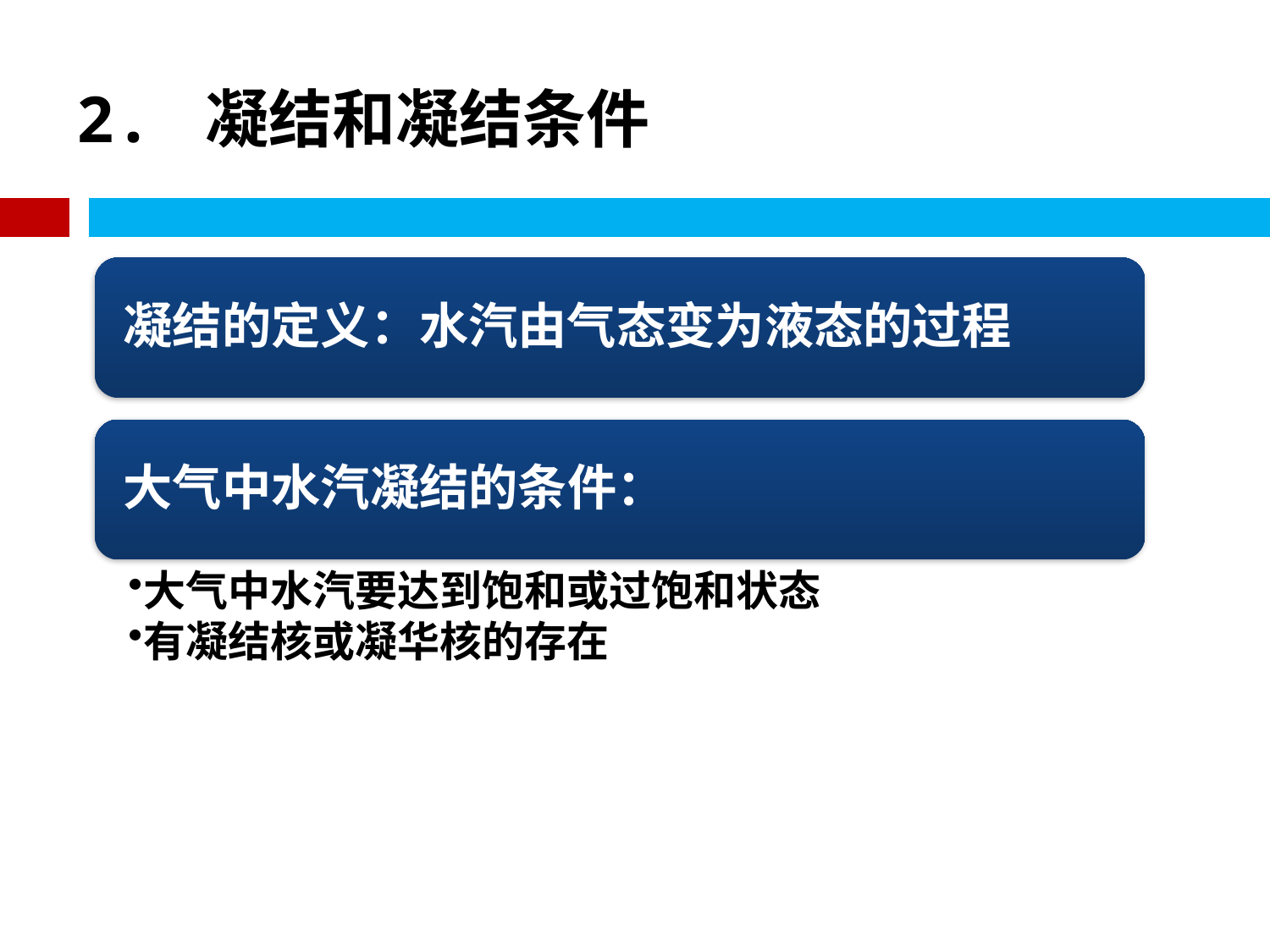

# 2. 凝结和凝结条件
凝结的定义：水汽由气态变为液态的过程
大气中水汽凝结的条件：
大气中水汽要达到饱和或过饱和状态
有凝结核或凝华核的存在